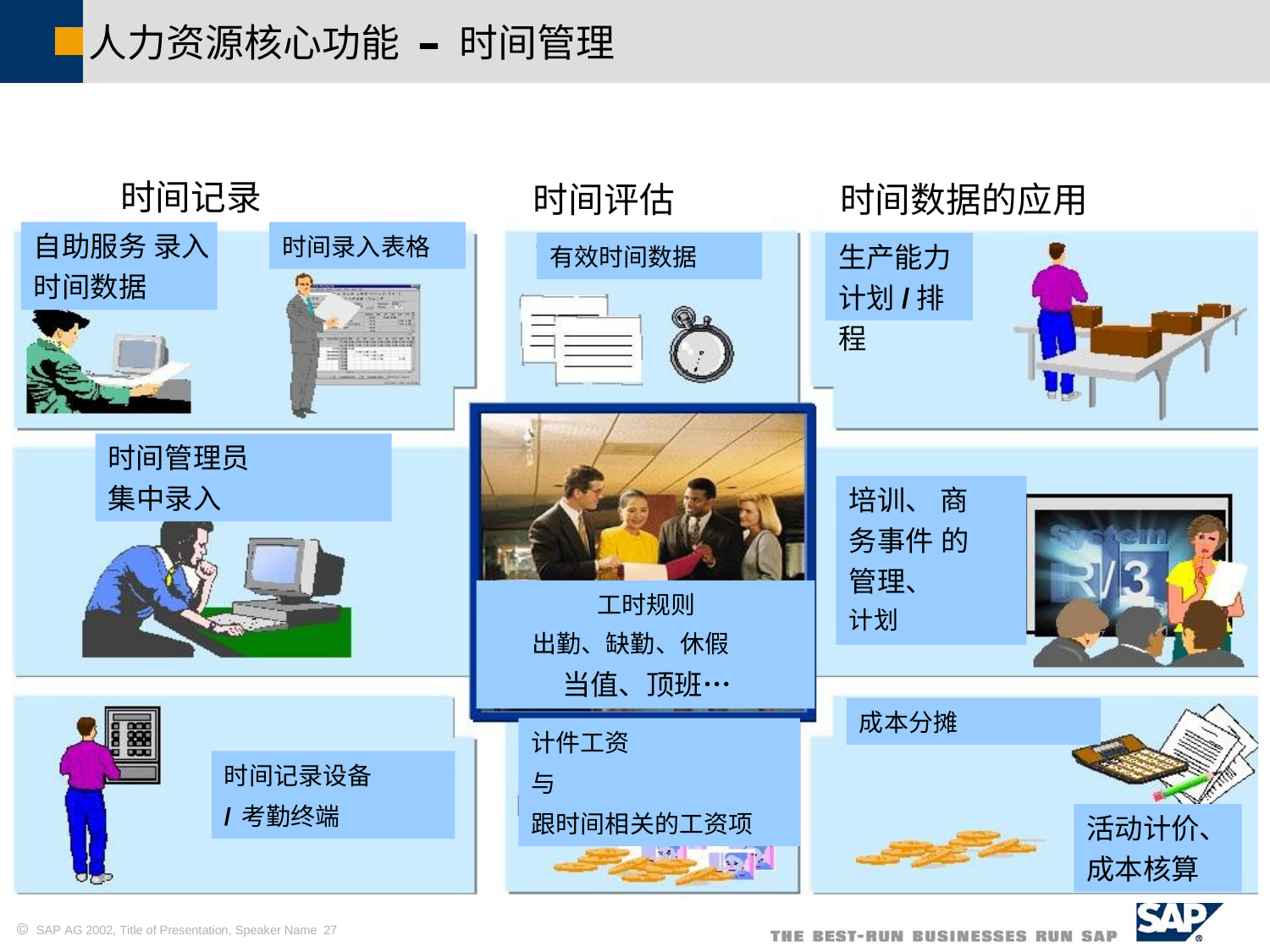

人力资源核心功能
时间管理
–

时间记录

时间评估

时间数据的应用

自助服务 录入时间数据

时间录入表格

有效时间数据

生产能力 计划/排程

时间管理员 集中录入

培训、 商务事件 的管理、
计划

工时规则
当值、顶班…
出勤、缺勤、休假

成本分摊

计件工资
与
跟时间相关的工资项

时间记录设备
/考勤终端

活动计价、 成本核算
©  SAP AG 2002, Title of Presentation, Speaker Name  27